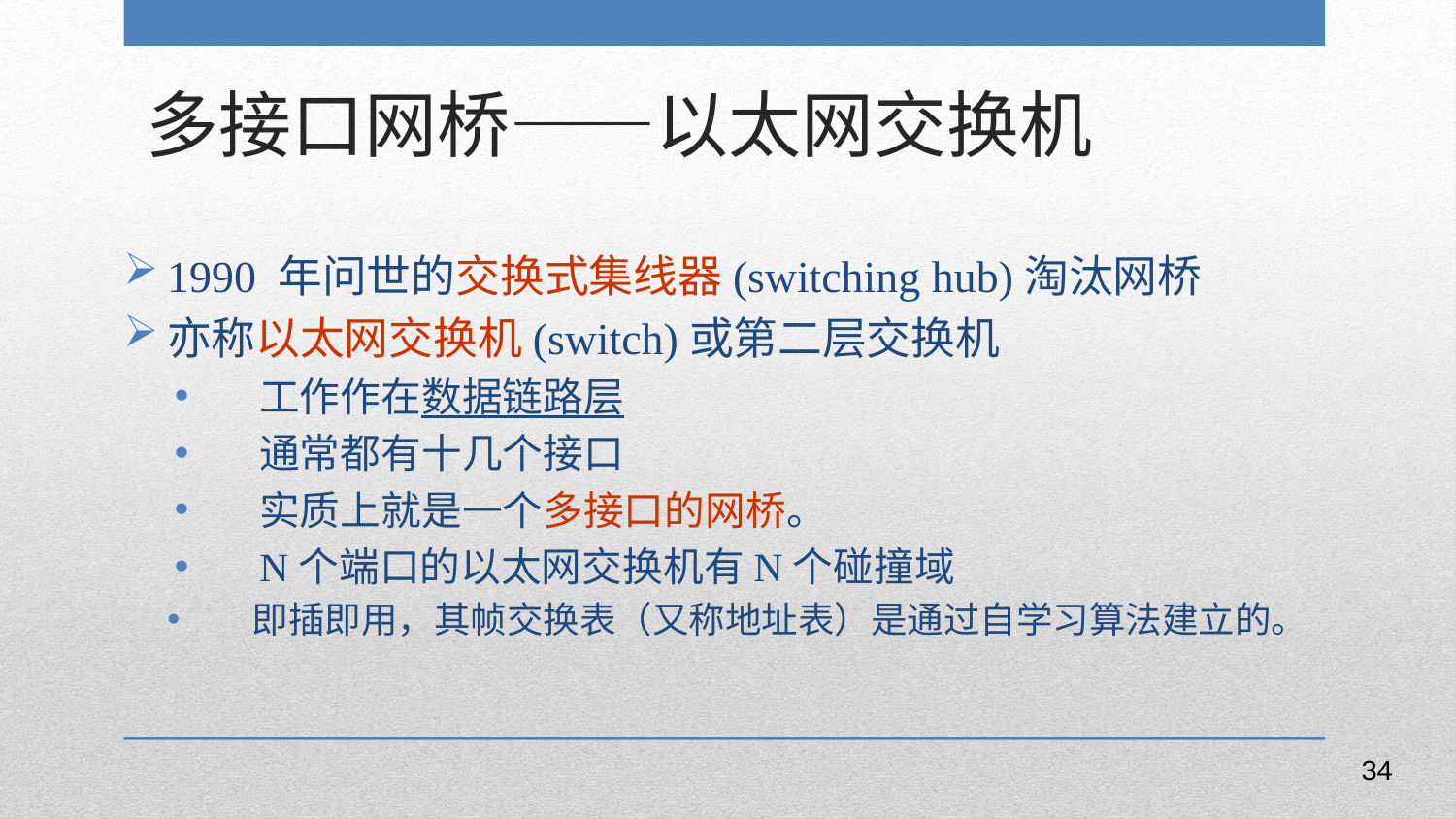

多接口网桥——以太网交换机
1990 年问世的交换式集线器(switching hub)淘汰网桥
亦称以太网交换机(switch)或第二层交换机
工作作在数据链路层
通常都有十几个接口
实质上就是一个多接口的网桥。
N个端口的以太网交换机有N个碰撞域
即插即用，其帧交换表（又称地址表）是通过自学习算法建立的。
34